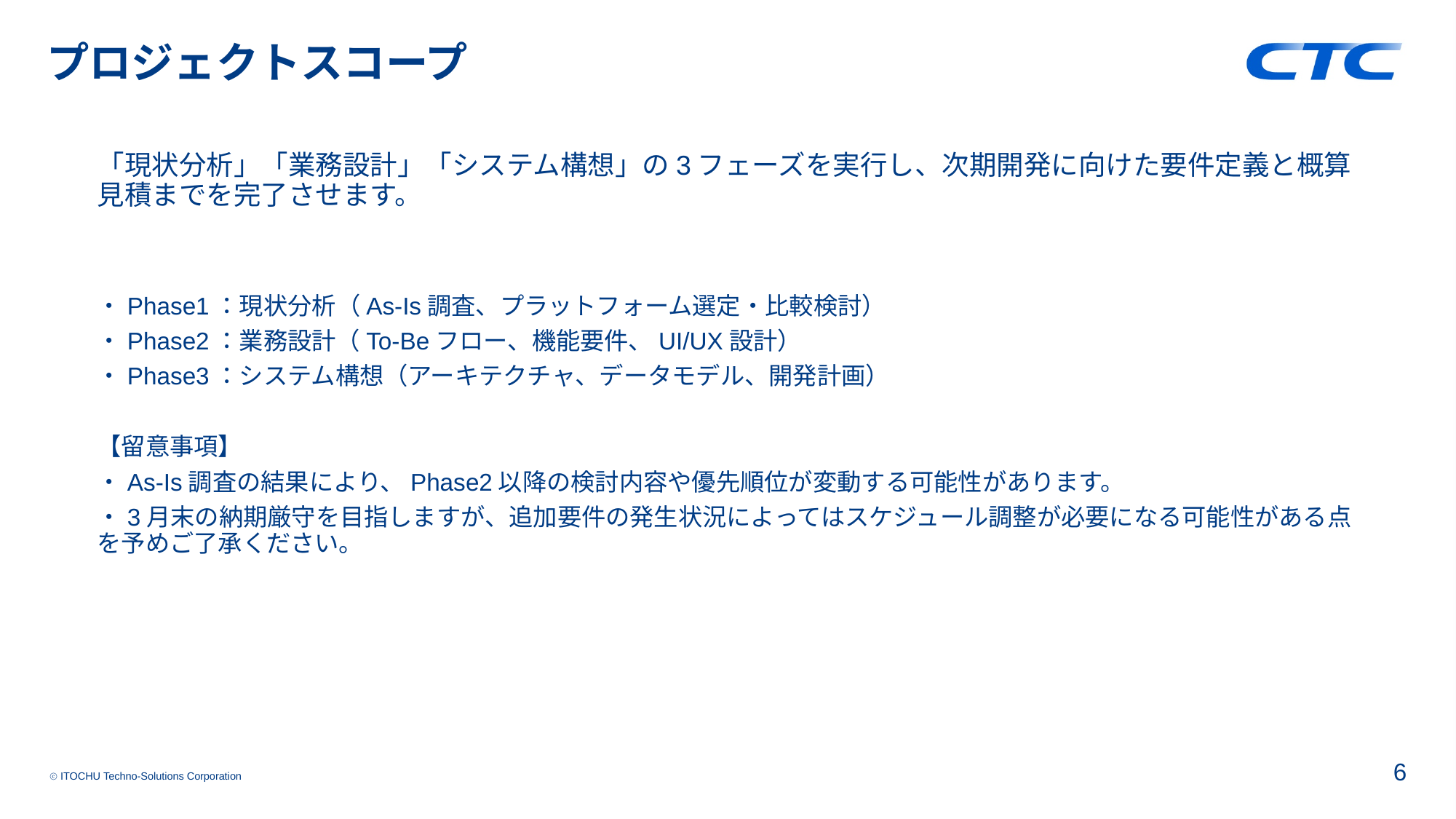

以前の提案資料の４～５ページをそのまま入れてもいいのかと思ったのですがいかがでしょうか？
# プロジェクトスコープ
「現状分析」「業務設計」「システム構想」の3フェーズを実行し、次期開発に向けた要件定義と概算見積までを完了させます。
・Phase1：現状分析（As-Is調査、プラットフォーム選定・比較検討）
・Phase2：業務設計（To-Beフロー、機能要件、UI/UX設計）
・Phase3：システム構想（アーキテクチャ、データモデル、開発計画）

【留意事項】
・As-Is調査の結果により、Phase2以降の検討内容や優先順位が変動する可能性があります。
・3月末の納期厳守を目指しますが、追加要件の発生状況によってはスケジュール調整が必要になる可能性がある点を予めご了承ください。